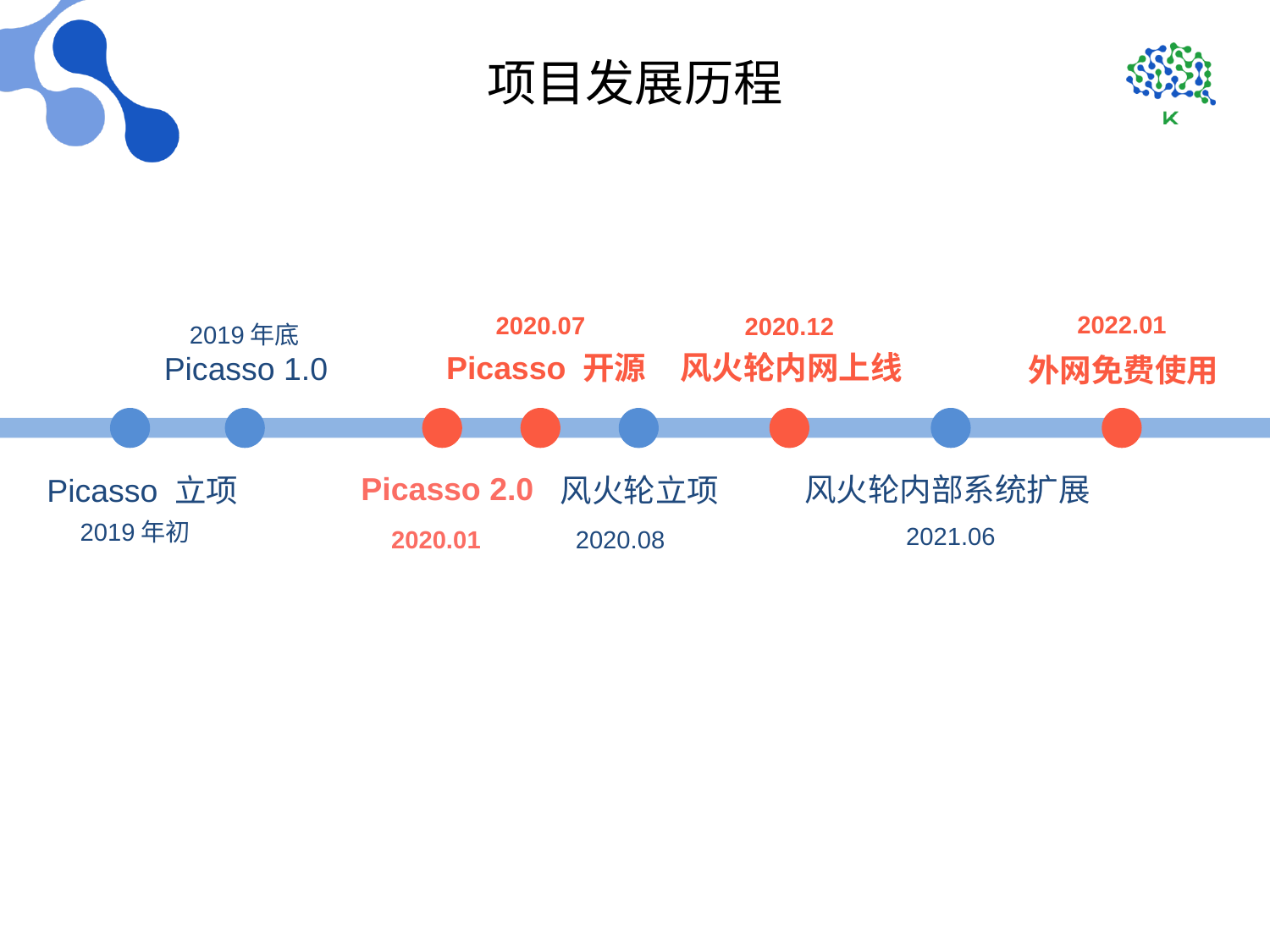

# 项目发展历程
2022.01
2020.07
2020.12
2019年底
Picasso 开源
风火轮内网上线
Picasso 1.0
外网免费使用

Picasso 2.0
风火轮内部系统扩展
Picasso 立项
风火轮立项
2019年初
2021.06
2020.08
2020.01